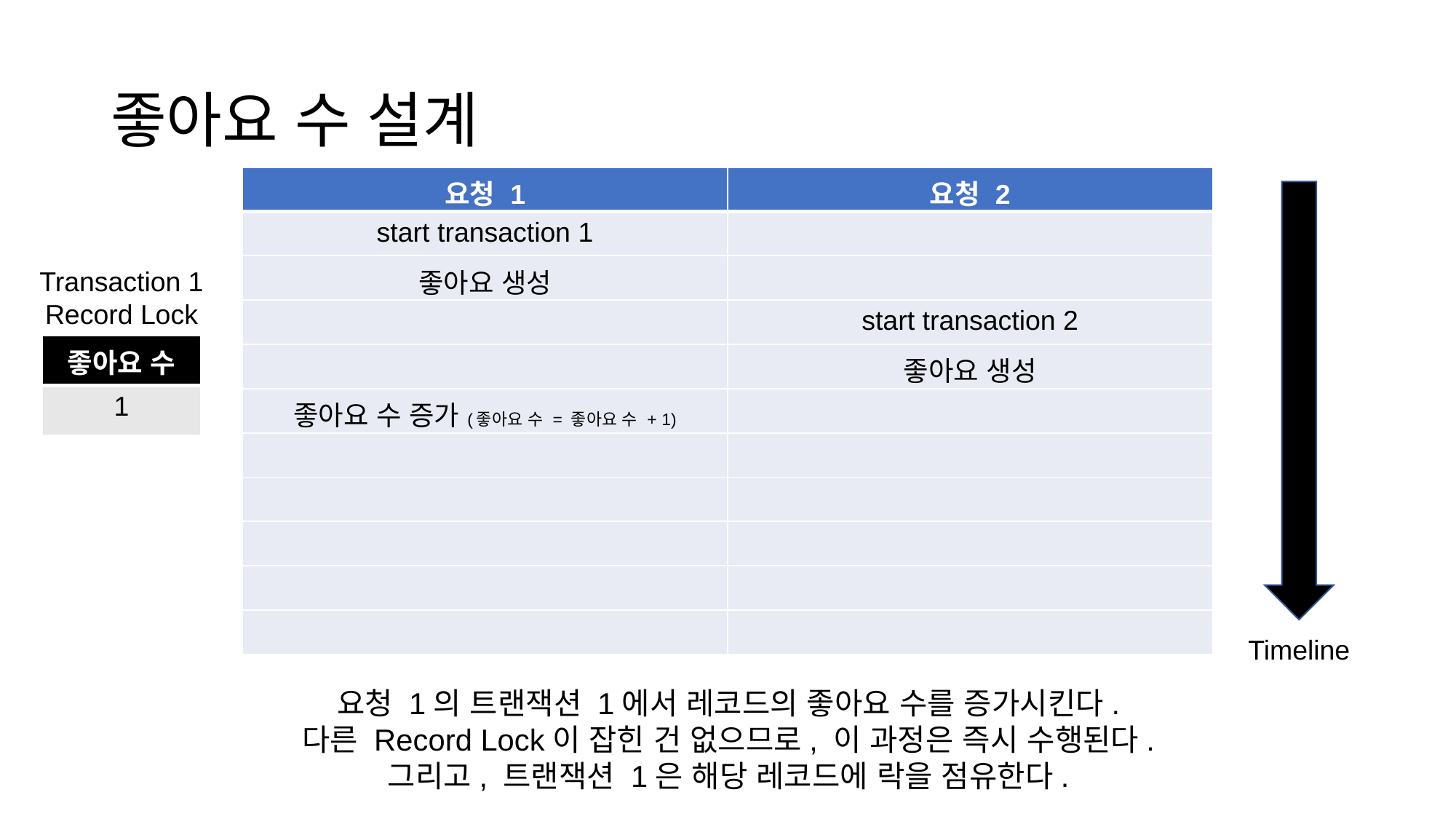

# 좋아요 수 설계
| 요청 1 | 요청 2 |
| --- | --- |
| start transaction 1 |  |
| 좋아요 생성 |  |
|  | start transaction 2 |
|  | 좋아요 생성 |
| 좋아요 수 증가(좋아요 수 = 좋아요 수 + 1) |  |
|  |  |
|  |  |
|  |  |
|  |  |
|  |  |

Transaction 1
Record Lock
| 좋아요 수 |
| --- |
| 1 |
Timeline
요청 1의 트랜잭션 1에서 레코드의 좋아요 수를 증가시킨다.
다른 Record Lock이 잡힌 건 없으므로, 이 과정은 즉시 수행된다.
그리고, 트랜잭션 1은 해당 레코드에 락을 점유한다.